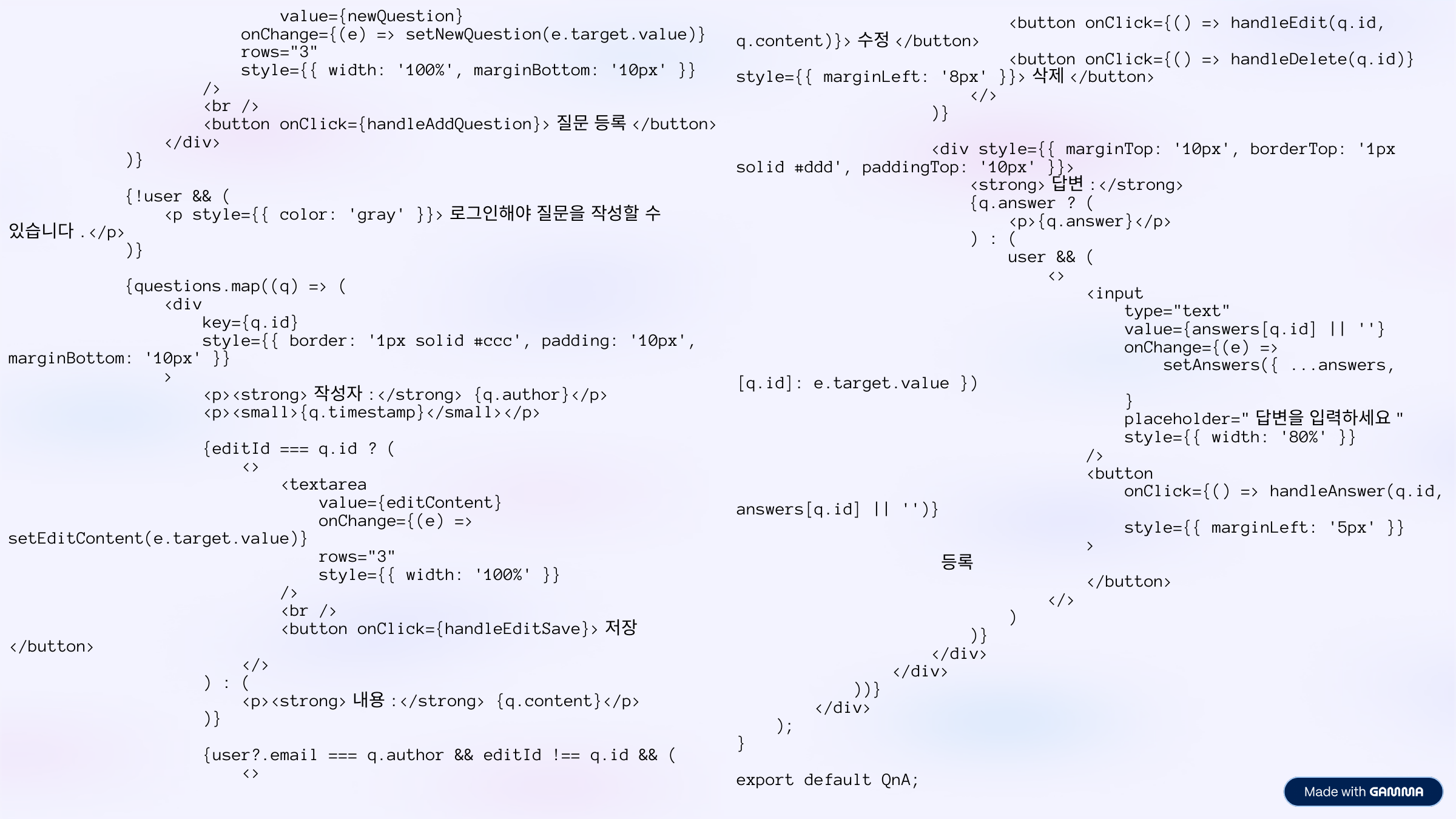

value={newQuestion}
                        onChange={(e) => setNewQuestion(e.target.value)}
                        rows="3"
                        style={{ width: '100%', marginBottom: '10px' }}
                    />
                    <br />
                    <button onClick={handleAddQuestion}>질문 등록</button>
                </div>
            )}
            {!user && (
                <p style={{ color: 'gray' }}>로그인해야 질문을 작성할 수 있습니다.</p>
            )}
            {questions.map((q) => (
                <div
                    key={q.id}
                    style={{ border: '1px solid #ccc', padding: '10px', marginBottom: '10px' }}
                >
                    <p><strong>작성자:</strong> {q.author}</p>
                    <p><small>{q.timestamp}</small></p>
                    {editId === q.id ? (
                        <>
                            <textarea
                                value={editContent}
                                onChange={(e) =>
setEditContent(e.target.value)}
                                rows="3"
                                style={{ width: '100%' }}
                            />
                            <br />
                            <button onClick={handleEditSave}>저장
</button>
                        </>
                    ) : (
                        <p><strong>내용:</strong> {q.content}</p>
                    )}
                    {user?.email === q.author && editId !== q.id && (
                        <>

                            <button onClick={() => handleEdit(q.id, q.content)}>수정</button>
                            <button onClick={() => handleDelete(q.id)} style={{ marginLeft: '8px' }}>삭제</button>
                        </>
                    )}
                    <div style={{ marginTop: '10px', borderTop: '1px solid #ddd', paddingTop: '10px' }}>
                        <strong>답변:</strong>
                        {q.answer ? (
                            <p>{q.answer}</p>
                        ) : (
                            user && (
                                <>
                                    <input
                                        type="text"
                                        value={answers[q.id] || ''}
                                        onChange={(e) =>
                                            setAnswers({ ...answers, [q.id]: e.target.value })
                                        }
                                        placeholder="답변을 입력하세요"
                                        style={{ width: '80%' }}
                                    />
                                    <button
                                        onClick={() => handleAnswer(q.id, answers[q.id] || '')}
                                        style={{ marginLeft: '5px' }}
                                    >
                                        등록
                                    </button>
                                </>
                            )
                        )}
                    </div>
                </div>
            ))}
        </div>
    );
}
export default QnA;